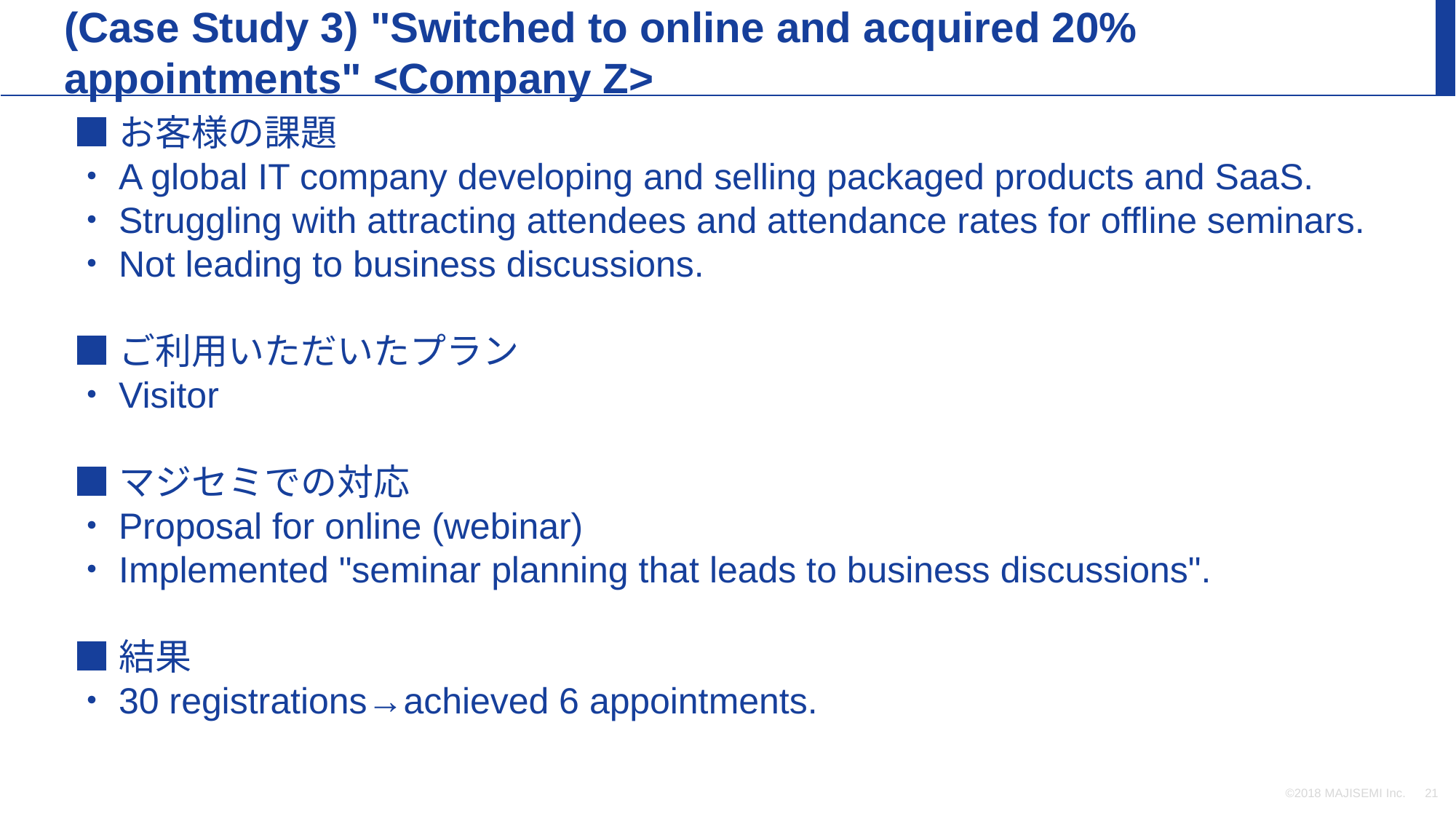

(Case Study 3) "Switched to online and acquired 20% appointments" <Company Z>
■お客様の課題
・A global IT company developing and selling packaged products and SaaS.
・Struggling with attracting attendees and attendance rates for offline seminars.
・Not leading to business discussions.

■ご利用いただいたプラン
・Visitor

■マジセミでの対応
・Proposal for online (webinar)
・Implemented "seminar planning that leads to business discussions".

■結果
・30 registrations→achieved 6 appointments.
©2018 MAJISEMI Inc.
21